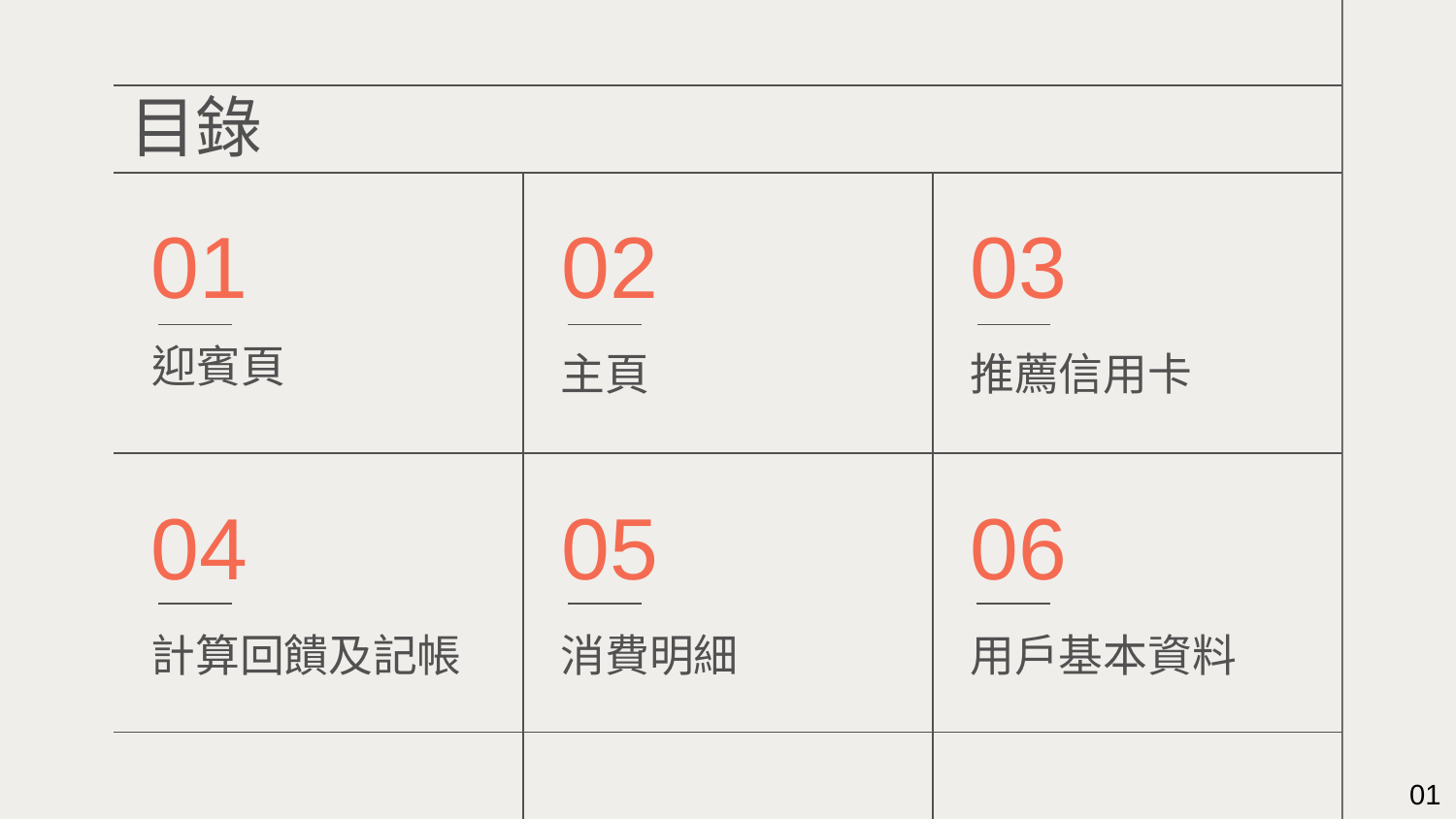

目錄
# 01
02
03
迎賓頁
主頁
推薦信用卡
04
05
06
計算回饋及記帳
消費明細
用戶基本資料
01